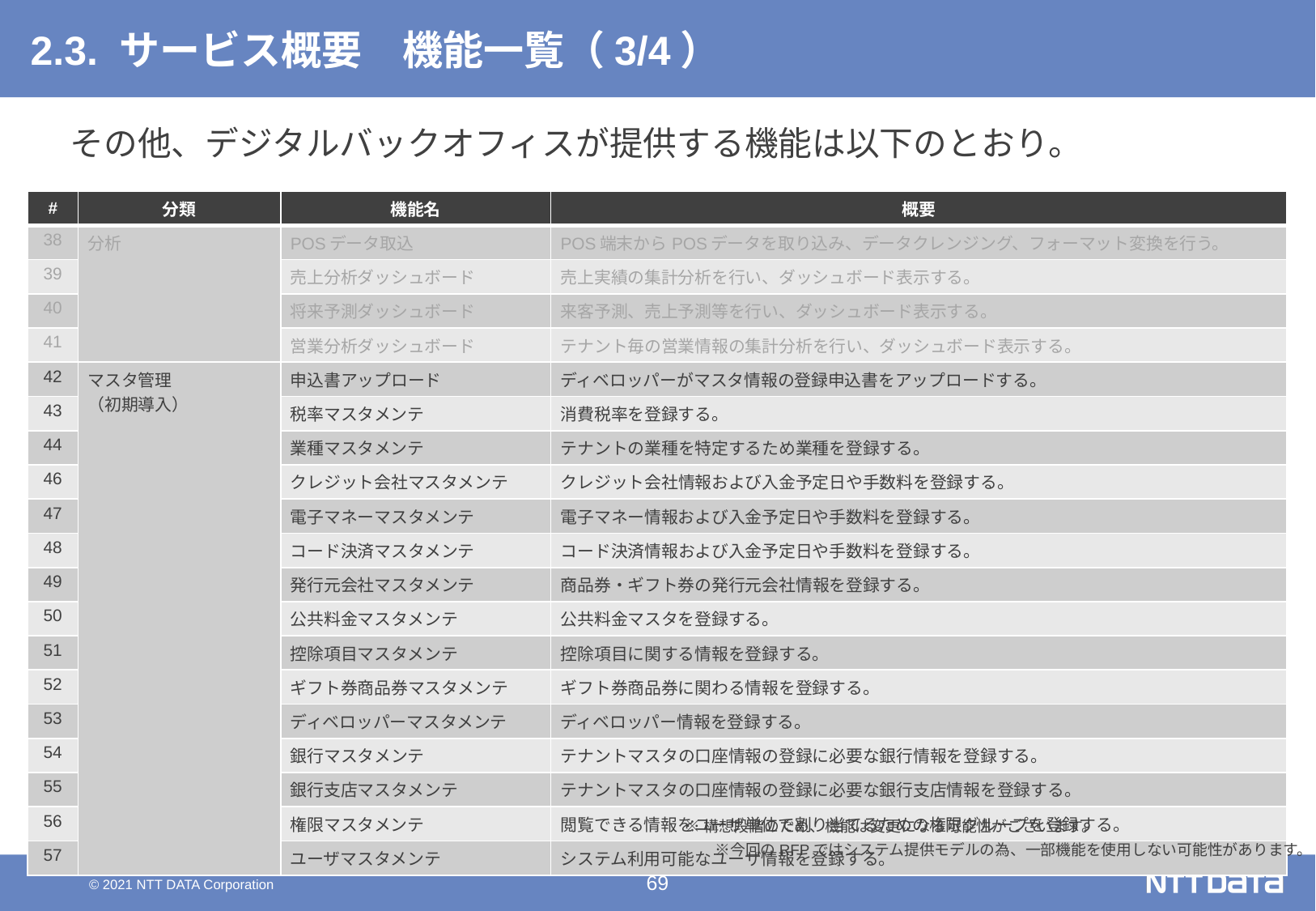

# 2.3. サービス概要　機能一覧（3/4）
その他、デジタルバックオフィスが提供する機能は以下のとおり。
| # | 分類 | 機能名 | 概要 |
| --- | --- | --- | --- |
| 38 | 分析 | POSデータ取込 | POS端末からPOSデータを取り込み、データクレンジング、フォーマット変換を行う。 |
| 39 |  | 売上分析ダッシュボード | 売上実績の集計分析を行い、ダッシュボード表示する。 |
| 40 |  | 将来予測ダッシュボード | 来客予測、売上予測等を行い、ダッシュボード表示する。 |
| 41 |  | 営業分析ダッシュボード | テナント毎の営業情報の集計分析を行い、ダッシュボード表示する。 |
| 42 | マスタ管理 （初期導入） | 申込書アップロード | ディベロッパーがマスタ情報の登録申込書をアップロードする。 |
| 43 |  | 税率マスタメンテ | 消費税率を登録する。 |
| 44 |  | 業種マスタメンテ | テナントの業種を特定するため業種を登録する。 |
| 46 |  | クレジット会社マスタメンテ | クレジット会社情報および入金予定日や手数料を登録する。 |
| 47 |  | 電子マネーマスタメンテ | 電子マネー情報および入金予定日や手数料を登録する。 |
| 48 |  | コード決済マスタメンテ | コード決済情報および入金予定日や手数料を登録する。 |
| 49 |  | 発行元会社マスタメンテ | 商品券・ギフト券の発行元会社情報を登録する。 |
| 50 |  | 公共料金マスタメンテ | 公共料金マスタを登録する。 |
| 51 |  | 控除項目マスタメンテ | 控除項目に関する情報を登録する。 |
| 52 |  | ギフト券商品券マスタメンテ | ギフト券商品券に関わる情報を登録する。 |
| 53 |  | ディベロッパーマスタメンテ | ディベロッパー情報を登録する。 |
| 54 |  | 銀行マスタメンテ | テナントマスタの口座情報の登録に必要な銀行情報を登録する。 |
| 55 |  | 銀行支店マスタメンテ | テナントマスタの口座情報の登録に必要な銀行支店情報を登録する。 |
| 56 |  | 権限マスタメンテ | 閲覧できる情報をユーザ単位で割り当てるための権限グループを登録する。 |
| 57 |  | ユーザマスタメンテ | システム利用可能なユーザ情報を登録する。 |
※構想段階のため、機能は変更になる可能性がございます。　　　　　　　　　　　　　　　　※今回のRFPではシステム提供モデルの為、一部機能を使用しない可能性があります。